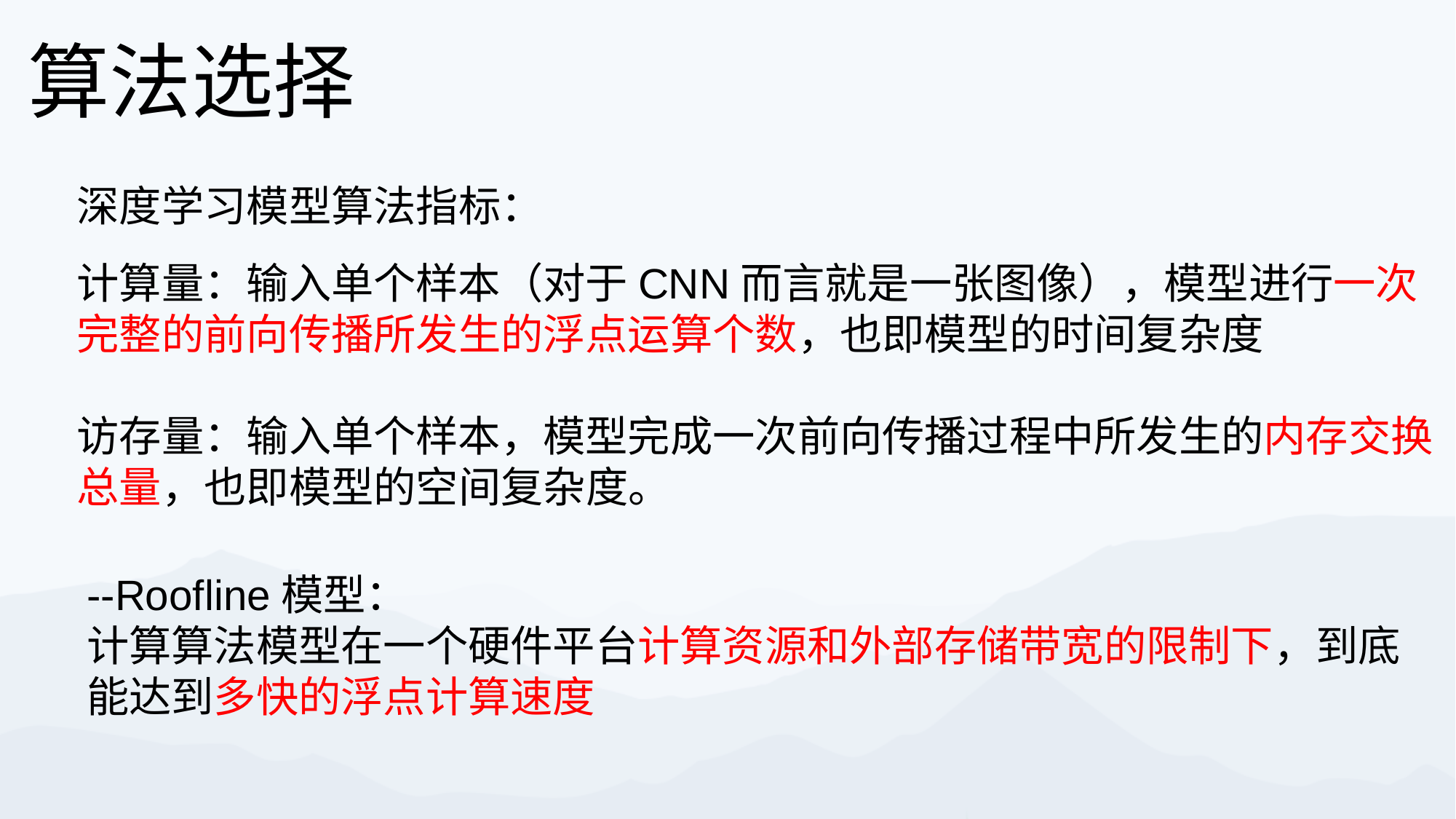

算法选择
深度学习模型算法指标：
计算量：输入单个样本（对于CNN而言就是一张图像），模型进行一次完整的前向传播所发生的浮点运算个数，也即模型的时间复杂度

访存量：输入单个样本，模型完成一次前向传播过程中所发生的内存交换总量，也即模型的空间复杂度。
--Roofline模型：
计算算法模型在一个硬件平台计算资源和外部存储带宽的限制下，到底能达到多快的浮点计算速度